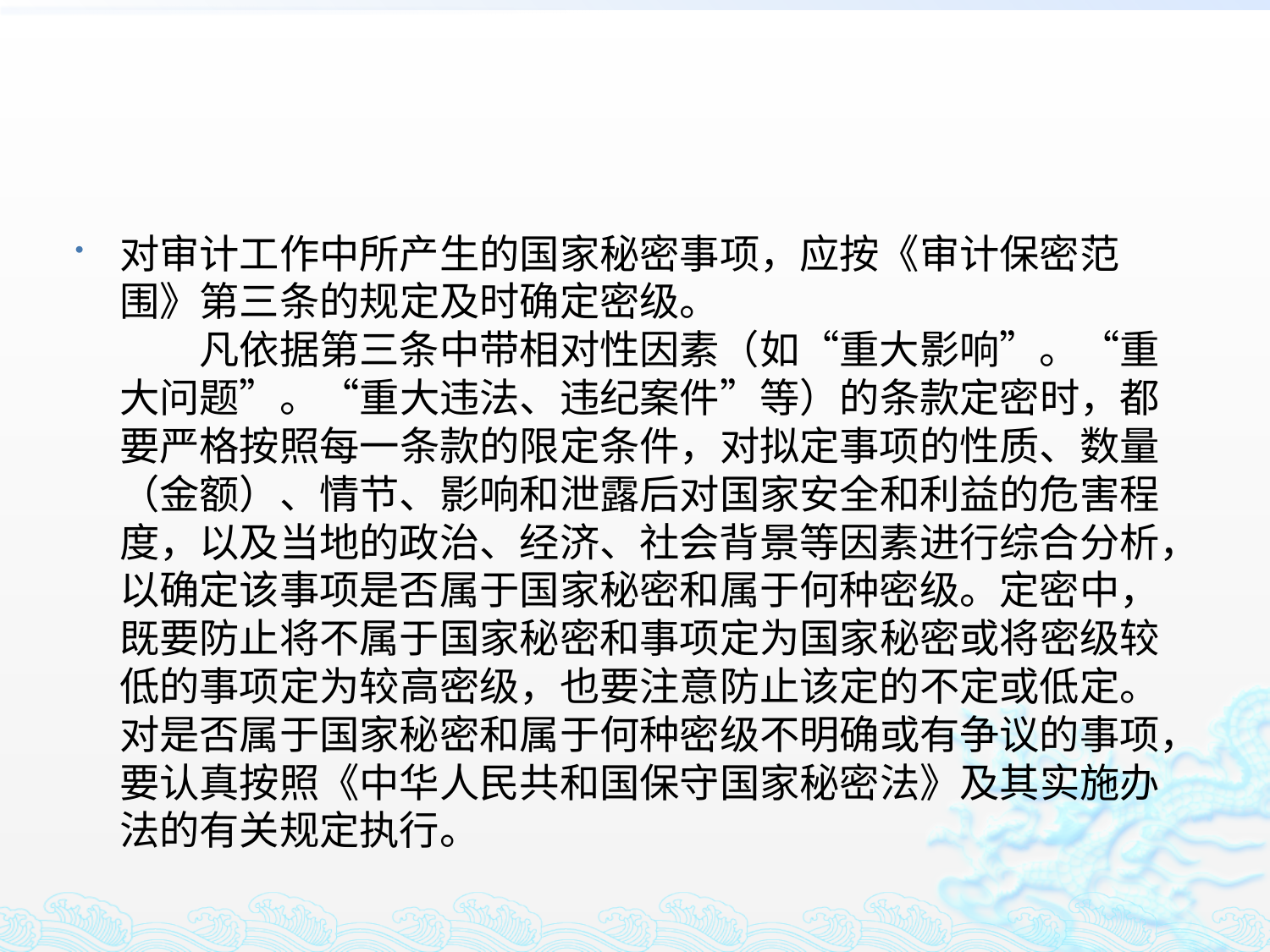

#
对审计工作中所产生的国家秘密事项，应按《审计保密范围》第三条的规定及时确定密级。
　　凡依据第三条中带相对性因素（如“重大影响”。“重大问题”。“重大违法、违纪案件”等）的条款定密时，都要严格按照每一条款的限定条件，对拟定事项的性质、数量（金额）、情节、影响和泄露后对国家安全和利益的危害程度，以及当地的政治、经济、社会背景等因素进行综合分析，以确定该事项是否属于国家秘密和属于何种密级。定密中，既要防止将不属于国家秘密和事项定为国家秘密或将密级较低的事项定为较高密级，也要注意防止该定的不定或低定。对是否属于国家秘密和属于何种密级不明确或有争议的事项，要认真按照《中华人民共和国保守国家秘密法》及其实施办法的有关规定执行。